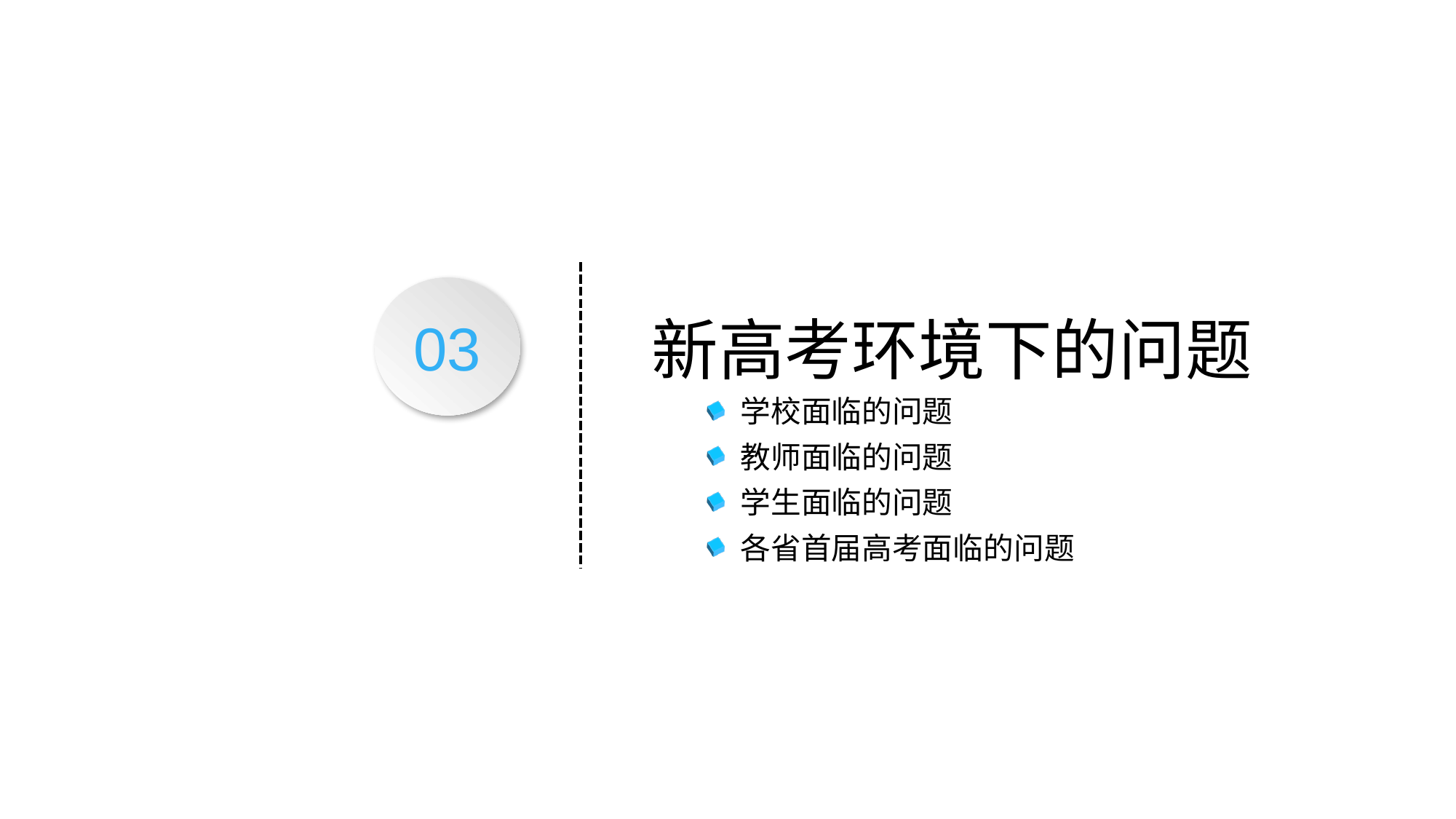

新高考环境下的问题
学校面临的问题
教师面临的问题
学生面临的问题
各省首届高考面临的问题
03